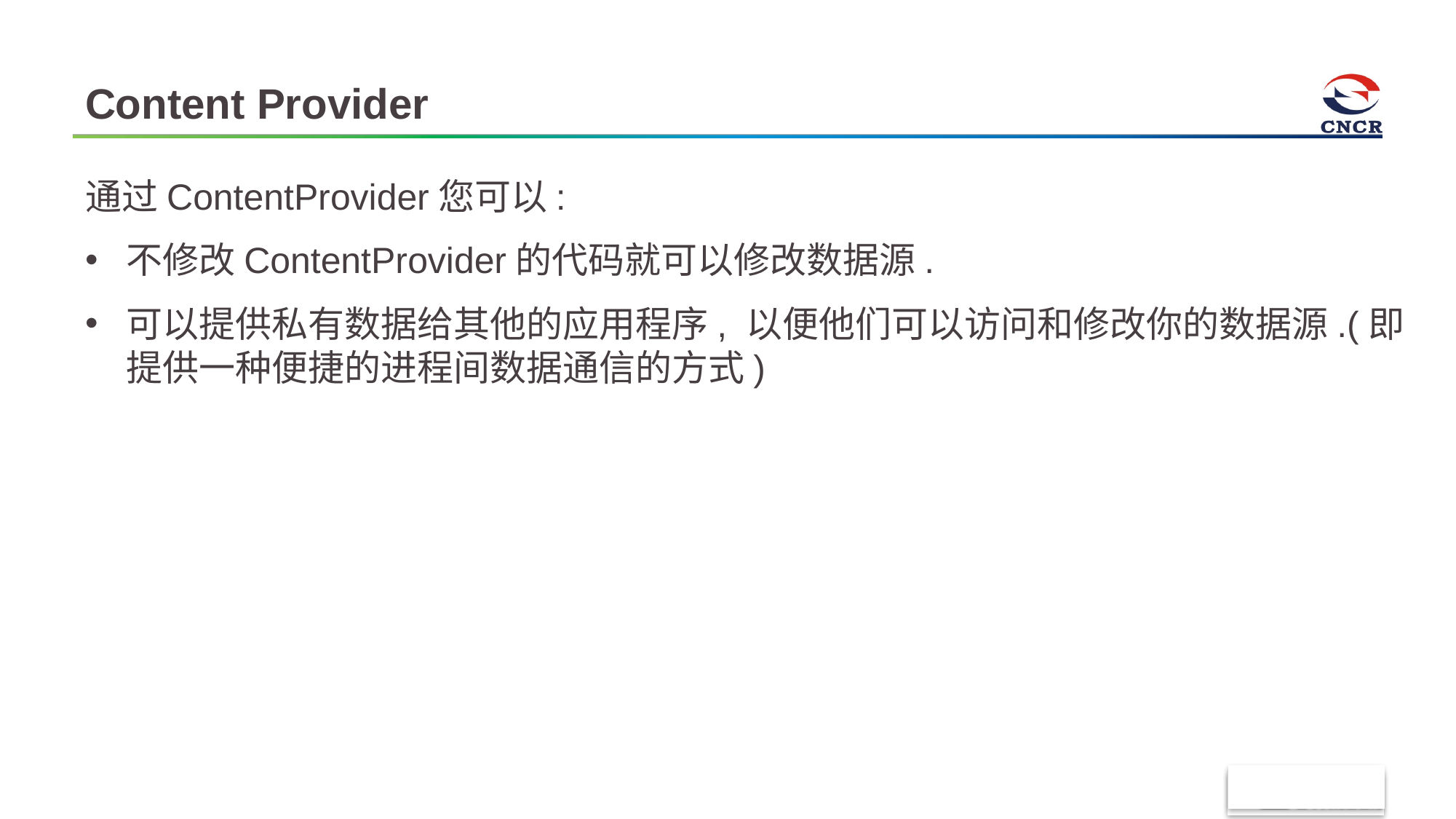

# Content Provider
通过ContentProvider您可以:
不修改ContentProvider的代码就可以修改数据源.
可以提供私有数据给其他的应用程序, 以便他们可以访问和修改你的数据源.(即提供一种便捷的进程间数据通信的方式)